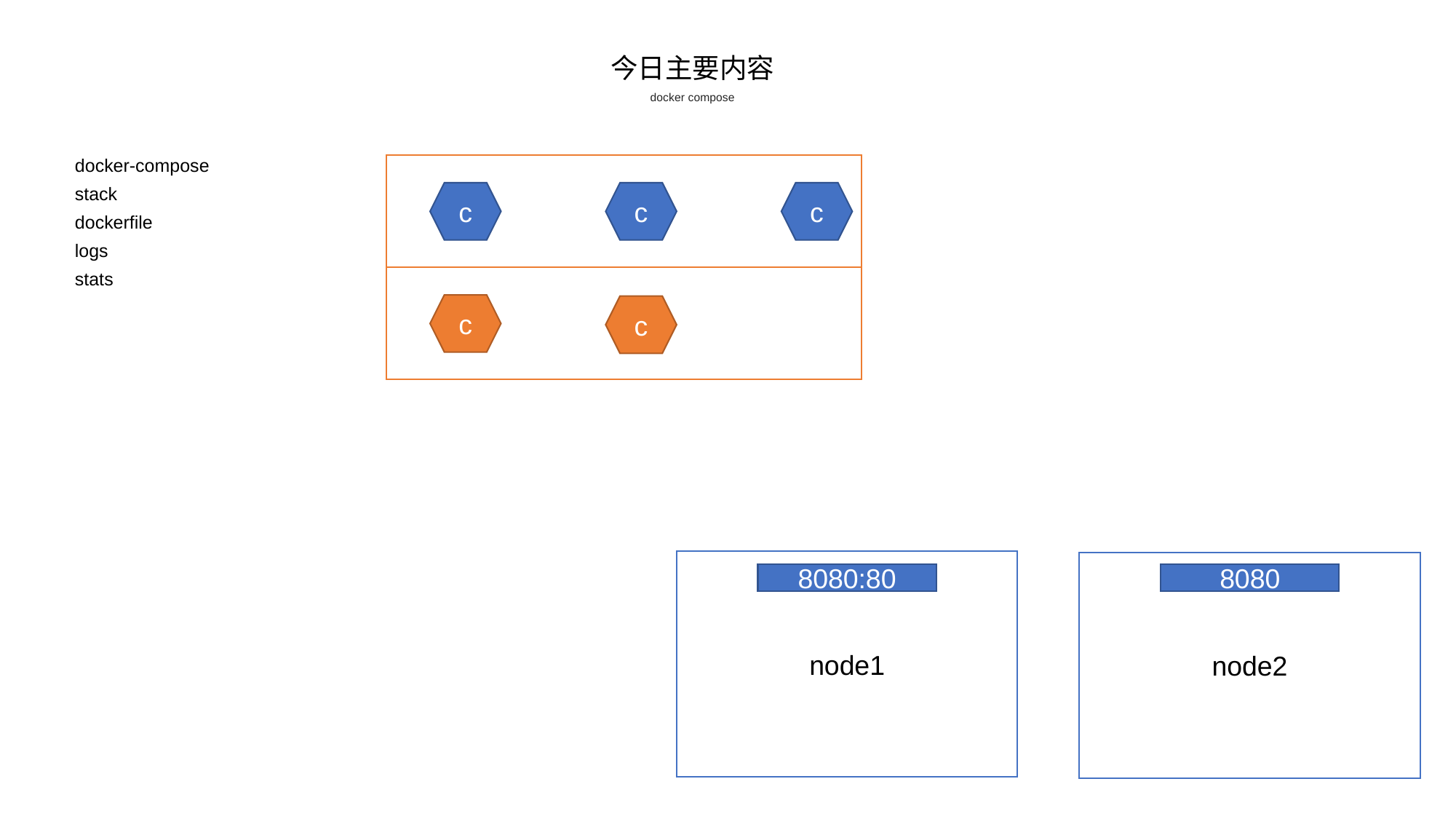

今日主要内容

docker compose
docker-compose
stack
dockerfile
logs
stats

c
c
c

c
c
node1
node2
8080:80
8080